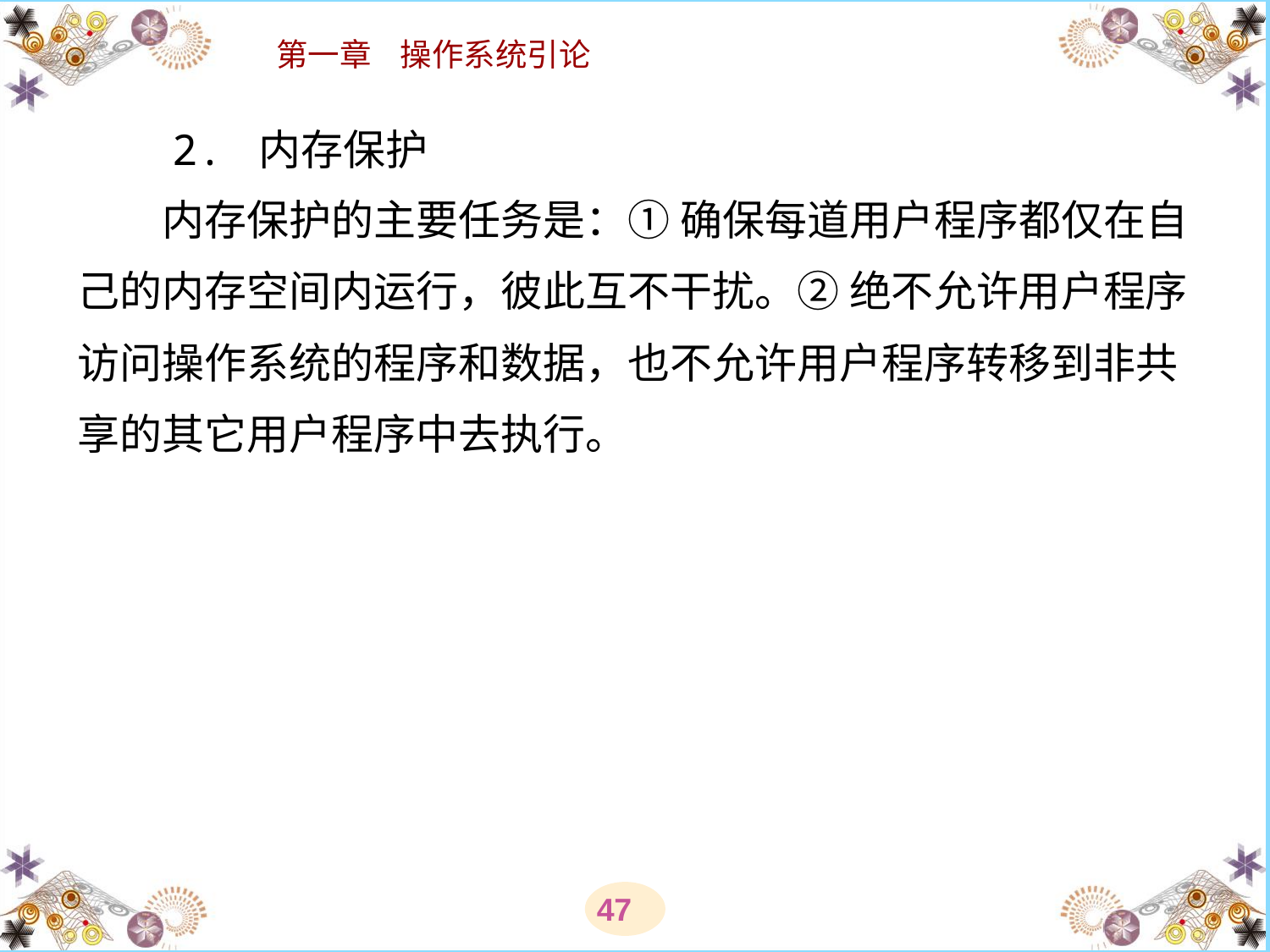

# 2. 内存保护 　　内存保护的主要任务是：① 确保每道用户程序都仅在自己的内存空间内运行，彼此互不干扰。② 绝不允许用户程序访问操作系统的程序和数据，也不允许用户程序转移到非共享的其它用户程序中去执行。